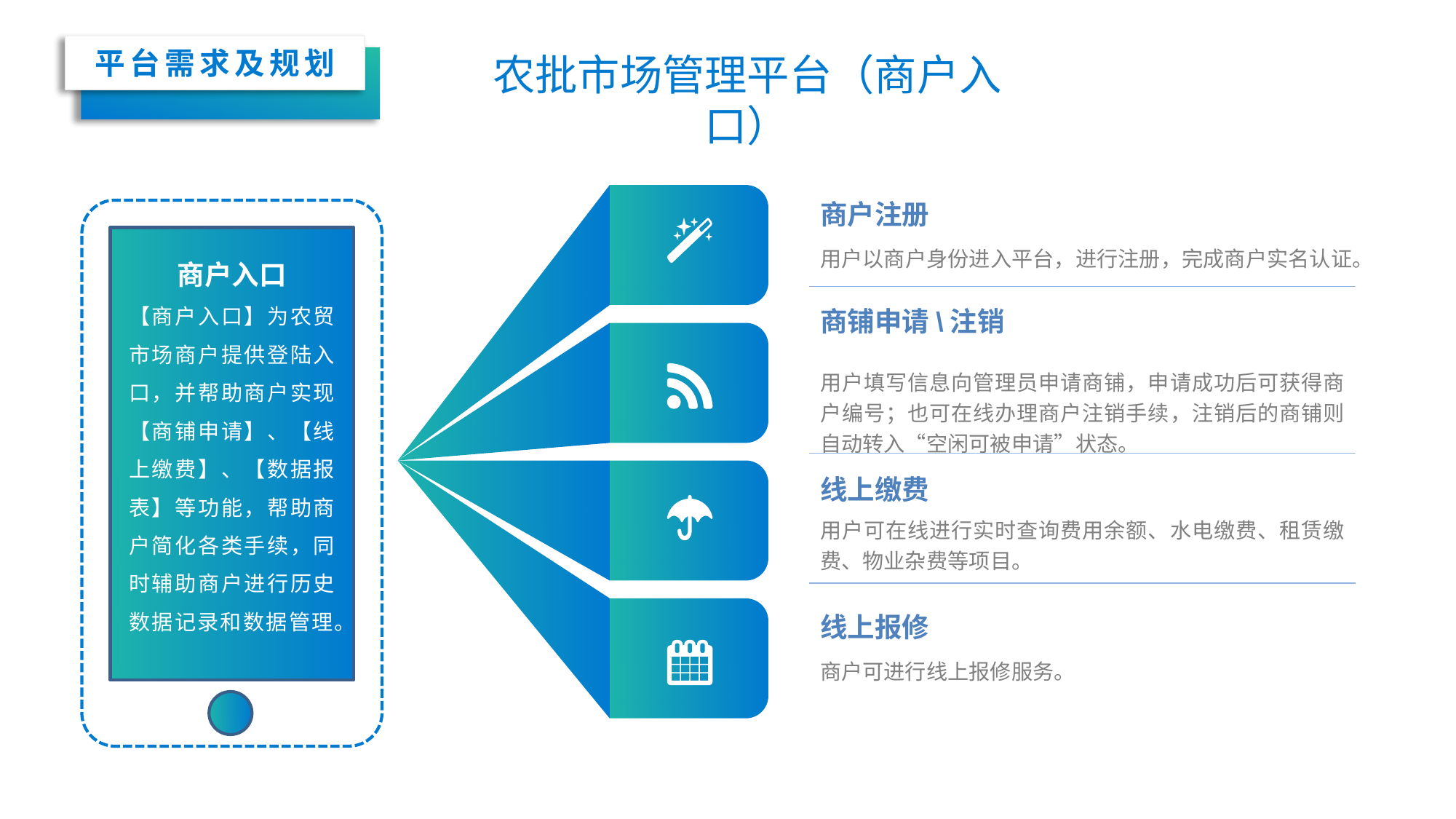

平台需求及规划
农批市场管理平台（商户入口）

本模块系统主要包含两个子模块：商户入口、管理员入口，涉及PC端页面，APP端，面向市场商户以及市场管理人员。

商户注册
用户以商户身份进入平台，进行注册，完成商户实名认证。

商户入口
【商户入口】为农贸市场商户提供登陆入口，并帮助商户实现【商铺申请】、【线上缴费】、【数据报表】等功能，帮助商户简化各类手续，同时辅助商户进行历史数据记录和数据管理。

商铺申请\注销
用户填写信息向管理员申请商铺，申请成功后可获得商户编号；也可在线办理商户注销手续，注销后的商铺则自动转入“空闲可被申请”状态。

线上缴费

用户可在线进行实时查询费用余额、水电缴费、租赁缴费、物业杂费等项目。

线上报修
商户可进行线上报修服务。